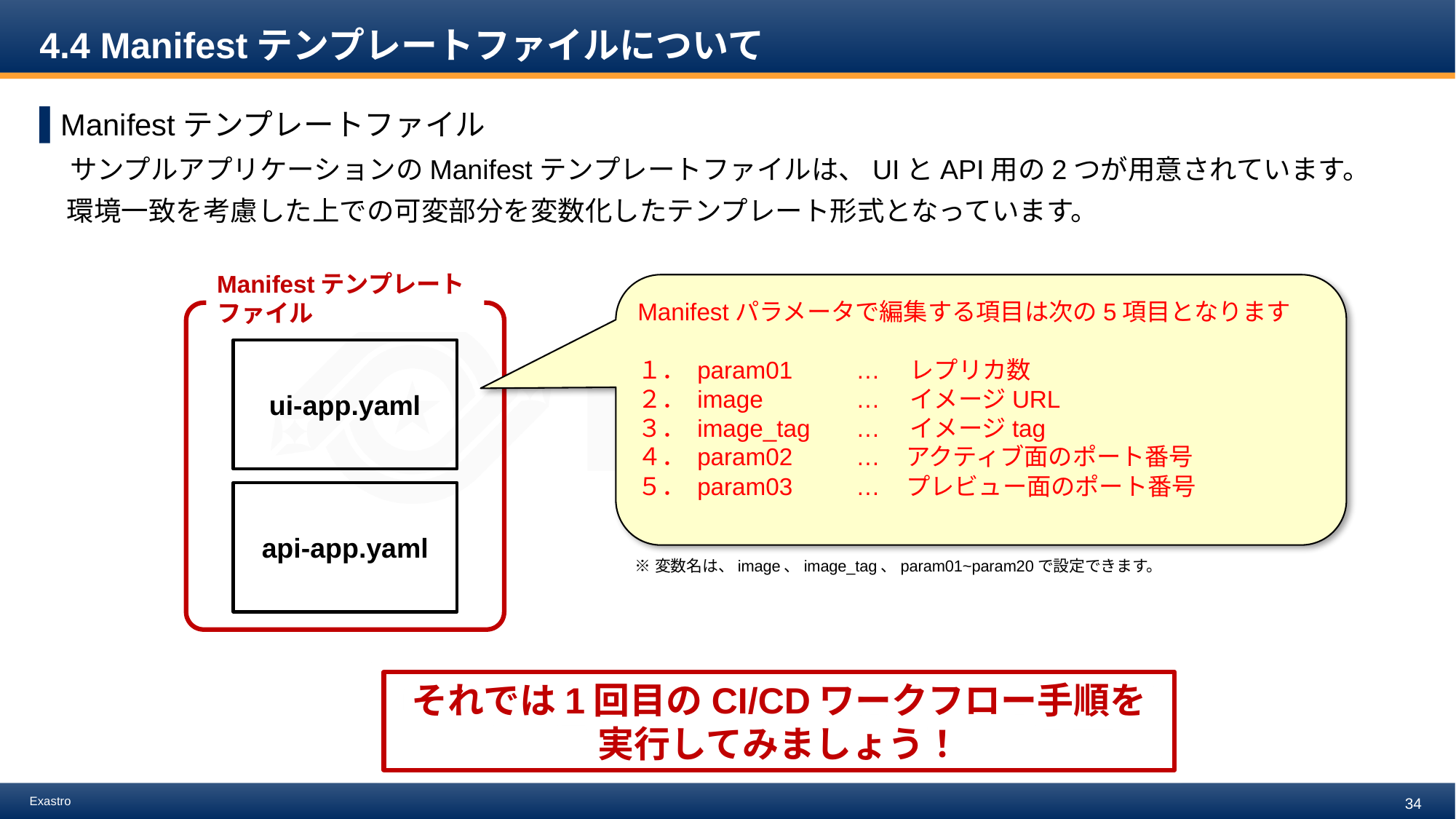

# 4.4 Manifestテンプレートファイルについて
Manifestテンプレートファイル
　サンプルアプリケーションのManifestテンプレートファイルは、UIとAPI用の2つが用意されています。
　環境一致を考慮した上での可変部分を変数化したテンプレート形式となっています。
Manifestテンプレート
ファイル
Manifestパラメータで編集する項目は次の5項目となります

１． param01	…　レプリカ数
２． image	…　イメージURL
３． image_tag	…　イメージtag
４． param02	…   アクティブ面のポート番号
５． param03	…   プレビュー面のポート番号

ui-app.yaml
api-app.yaml
※変数名は、image、image_tag、param01~param20で設定できます。
それでは1回目のCI/CDワークフロー手順を
実行してみましょう！